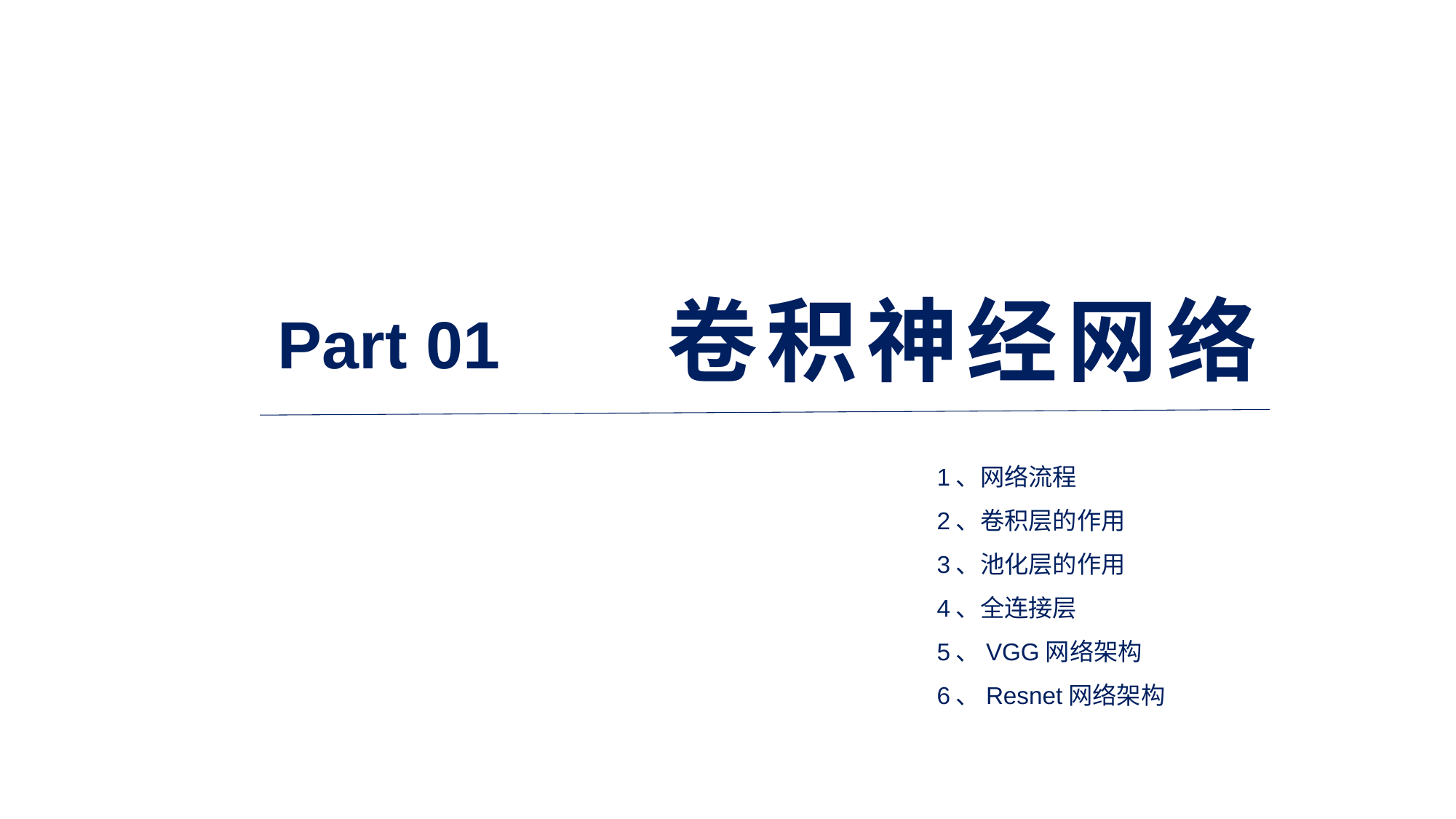

卷积神经网络
Part 01
1、网络流程
2、卷积层的作用
3、池化层的作用
4、全连接层
5、VGG网络架构
6、Resnet网络架构